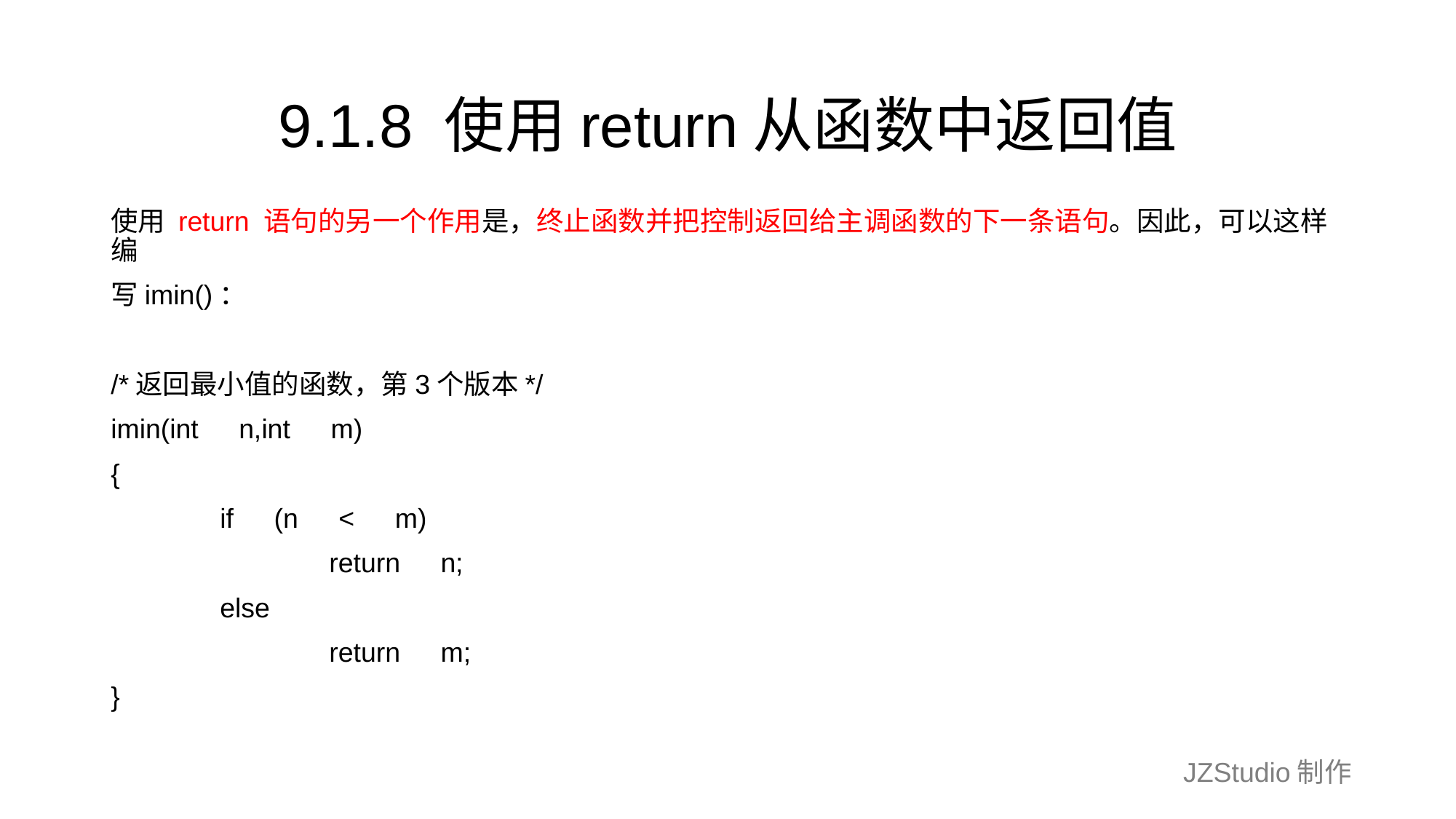

# 9.1.8 使用return从函数中返回值
使用 return 语句的另一个作用是，终止函数并把控制返回给主调函数的下一条语句。因此，可以这样编
写imin()：

/*返回最小值的函数，第3个版本*/
imin(int　n,int　m)
{
	if　(n　<　m)
		return　n;
	else
		return　m;
}